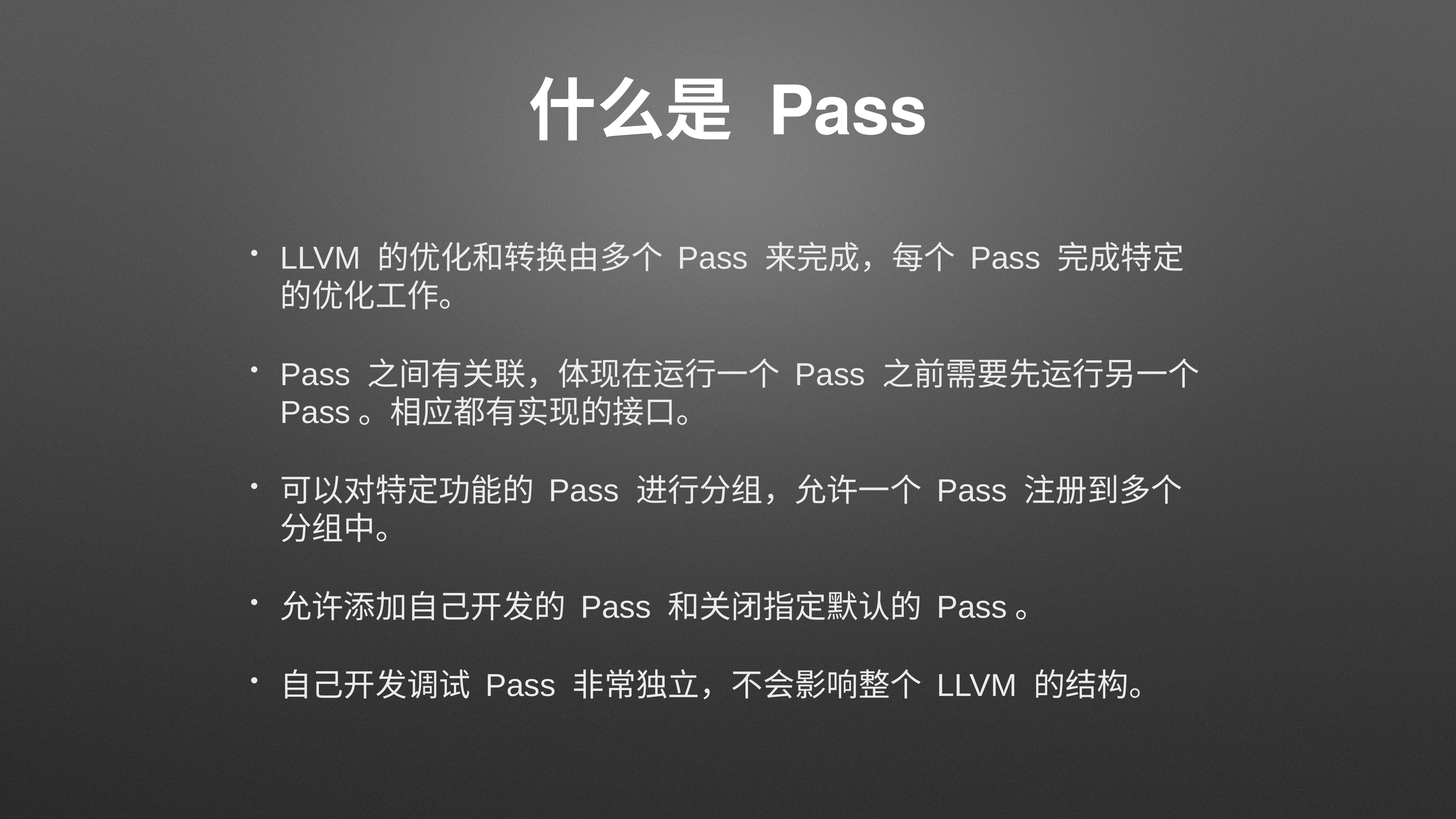

# 什么是 Pass
LLVM 的优化和转换由多个 Pass 来完成，每个 Pass 完成特定的优化工作。
Pass 之间有关联，体现在运行一个 Pass 之前需要先运行另一个 Pass。相应都有实现的接口。
可以对特定功能的 Pass 进行分组，允许一个 Pass 注册到多个分组中。
允许添加自己开发的 Pass 和关闭指定默认的 Pass。
自己开发调试 Pass 非常独立，不会影响整个 LLVM 的结构。